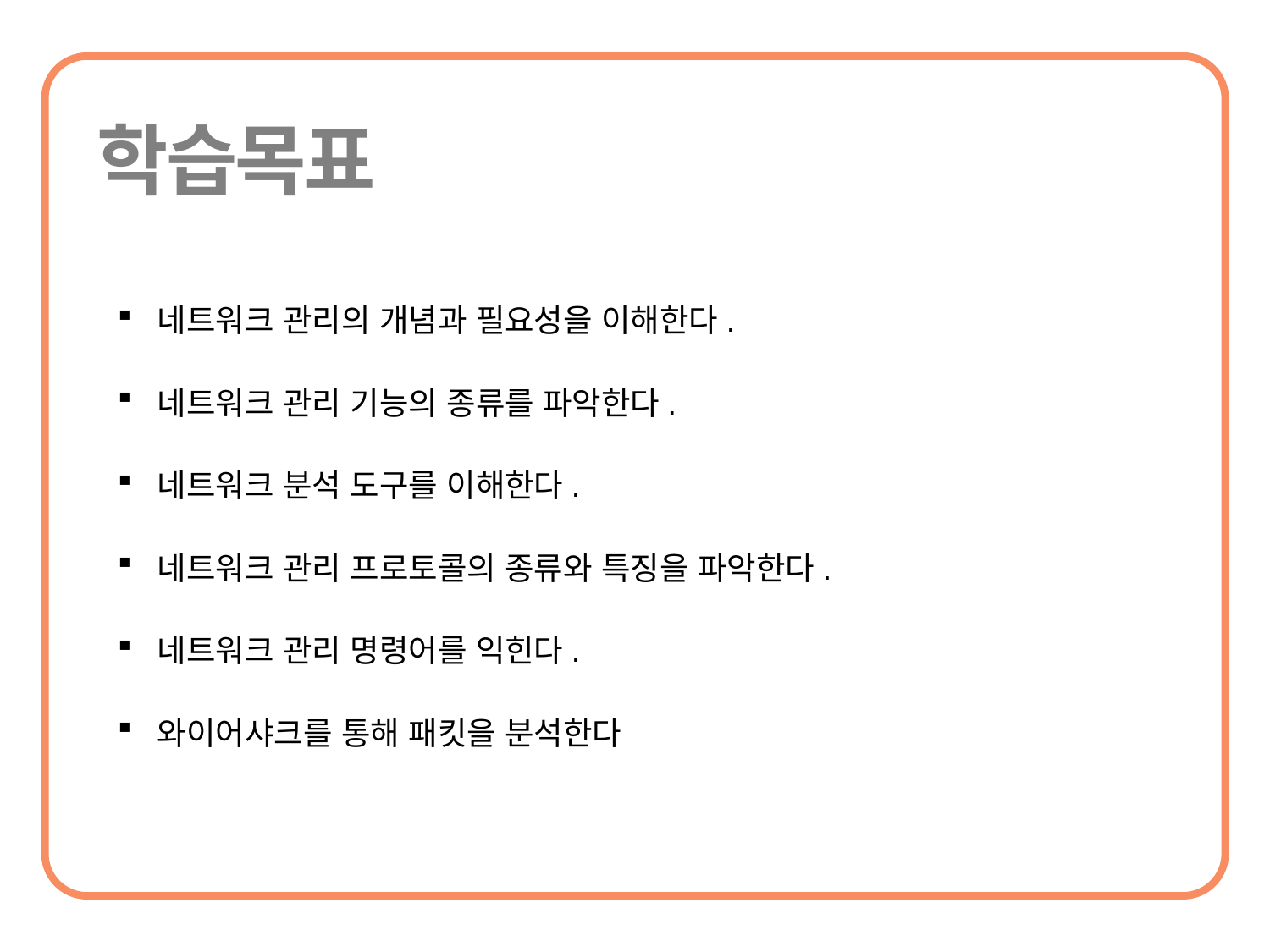

네트워크 관리의 개념과 필요성을 이해한다.
네트워크 관리 기능의 종류를 파악한다.
네트워크 분석 도구를 이해한다.
네트워크 관리 프로토콜의 종류와 특징을 파악한다.
네트워크 관리 명령어를 익힌다.
와이어샤크를 통해 패킷을 분석한다